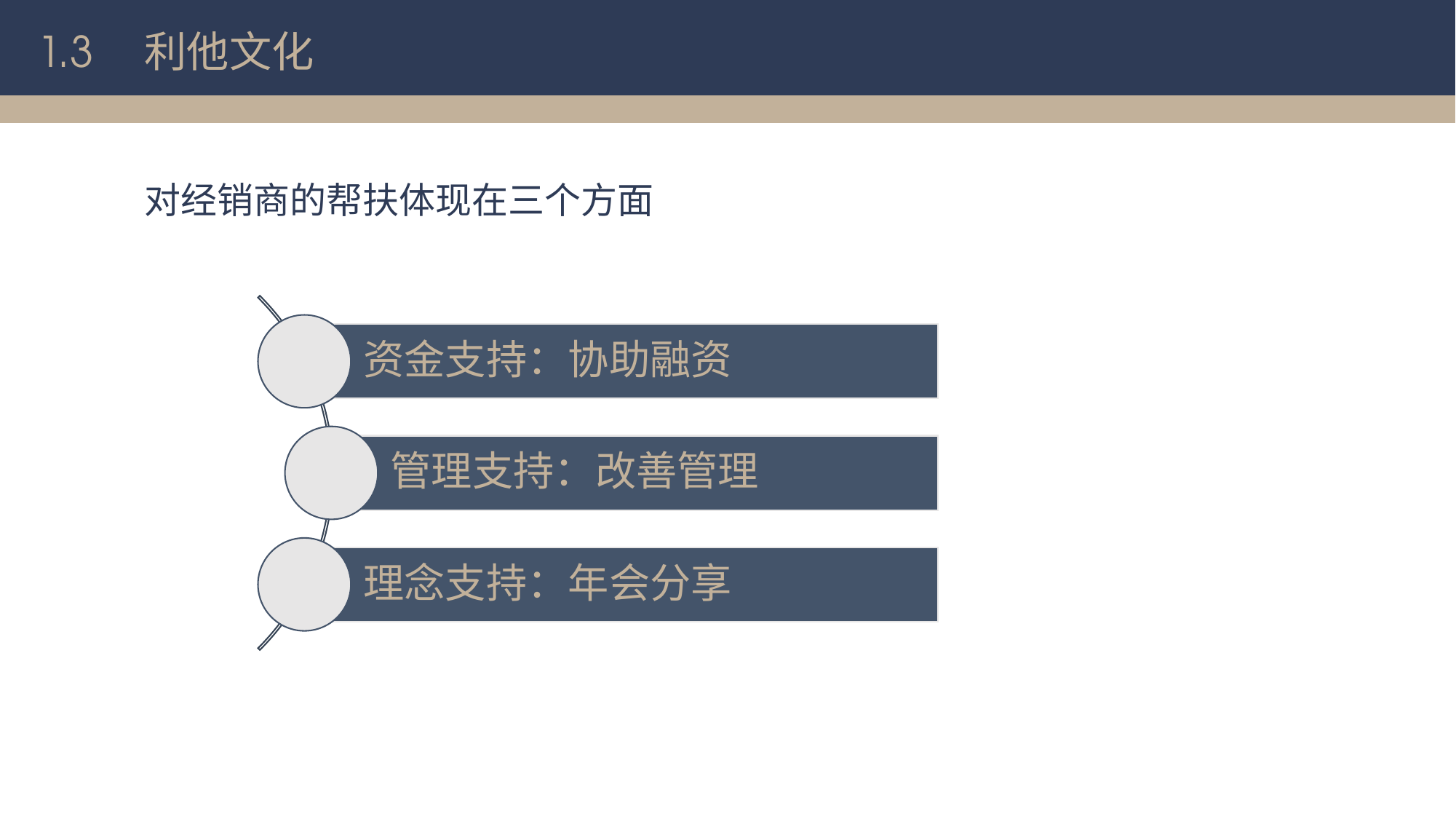

1.3
利他文化
对经销商的帮扶体现在三个方面

资金支持：协助融资
管理支持：改善管理
理念支持：年会分享